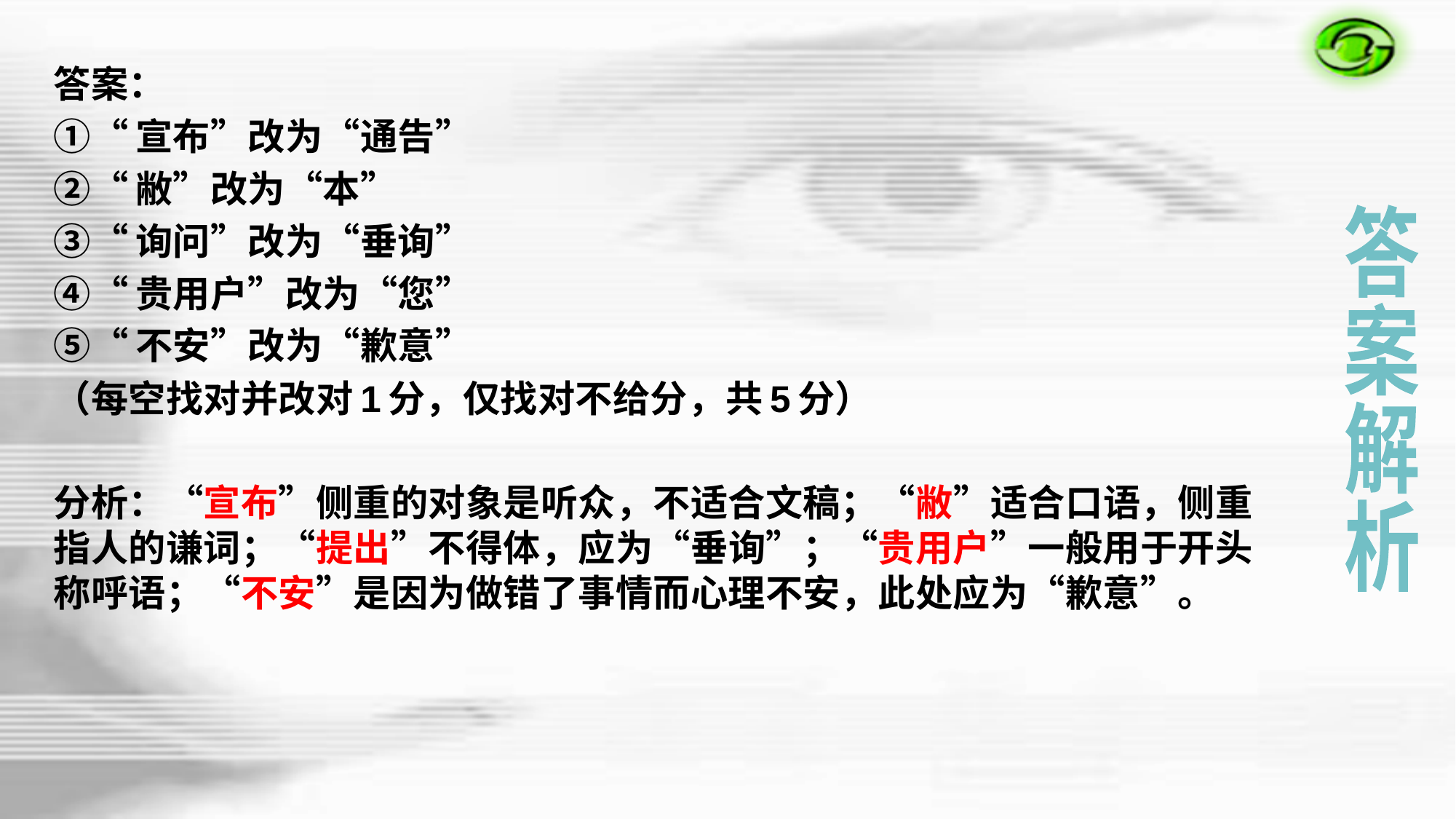

答案：
①“宣布”改为“通告”
②“敝”改为“本”
③“询问”改为“垂询”
④“贵用户”改为“您”
⑤“不安”改为“歉意”
（每空找对并改对1分，仅找对不给分，共5分）

分析：“宣布”侧重的对象是听众，不适合文稿；“敝”适合口语，侧重指人的谦词；“提出”不得体，应为“垂询”；“贵用户”一般用于开头称呼语；“不安”是因为做错了事情而心理不安，此处应为“歉意”。

答
案
解
析